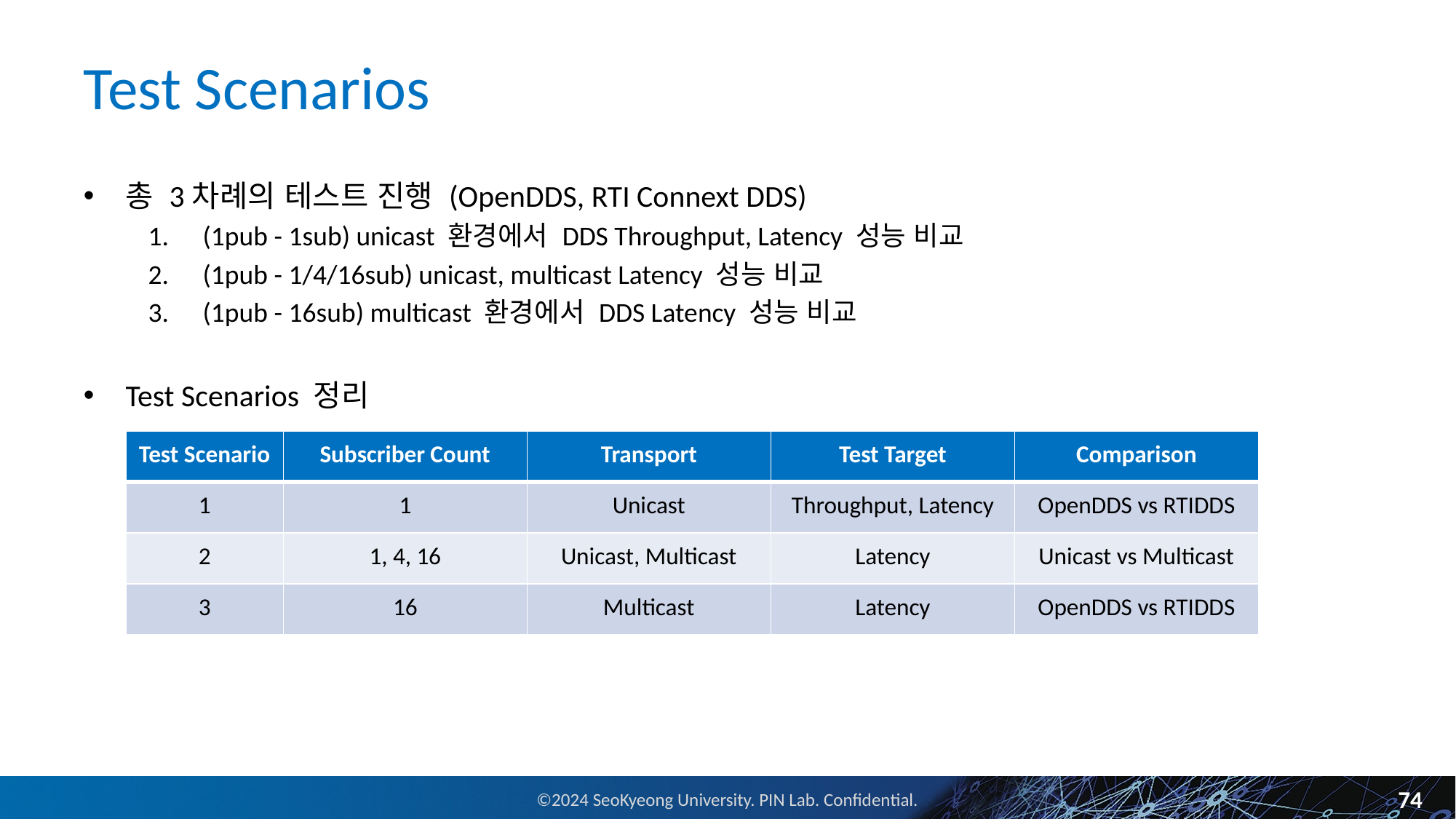

# Test Scenarios
총 3차례의 테스트 진행 (OpenDDS, RTI Connext DDS)
(1pub - 1sub) unicast 환경에서 DDS Throughput, Latency 성능 비교
(1pub - 1/4/16sub) unicast, multicast Latency 성능 비교
(1pub - 16sub) multicast 환경에서 DDS Latency 성능 비교

Test Scenarios 정리
| Test Scenario | Subscriber Count | Transport | Test Target | Comparison |
| --- | --- | --- | --- | --- |
| 1 | 1 | Unicast | Throughput, Latency | OpenDDS vs RTIDDS |
| 2 | 1, 4, 16 | Unicast, Multicast | Latency | Unicast vs Multicast |
| 3 | 16 | Multicast | Latency | OpenDDS vs RTIDDS |
74